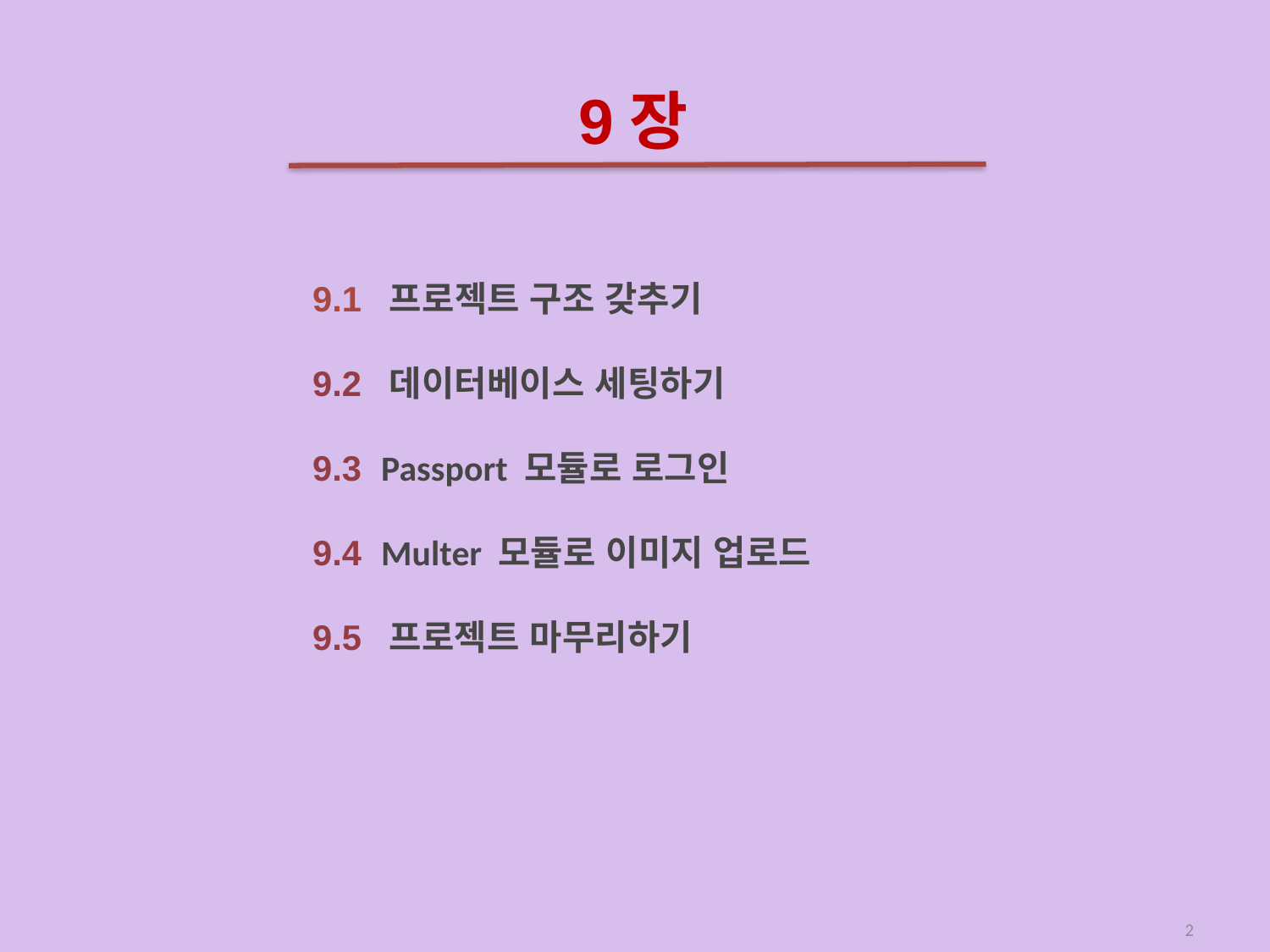

# 9장
9.1  프로젝트 구조 갖추기
9.2  데이터베이스 세팅하기
9.3  Passport 모듈로 로그인
9.4  Multer 모듈로 이미지 업로드
9.5  프로젝트 마무리하기
2